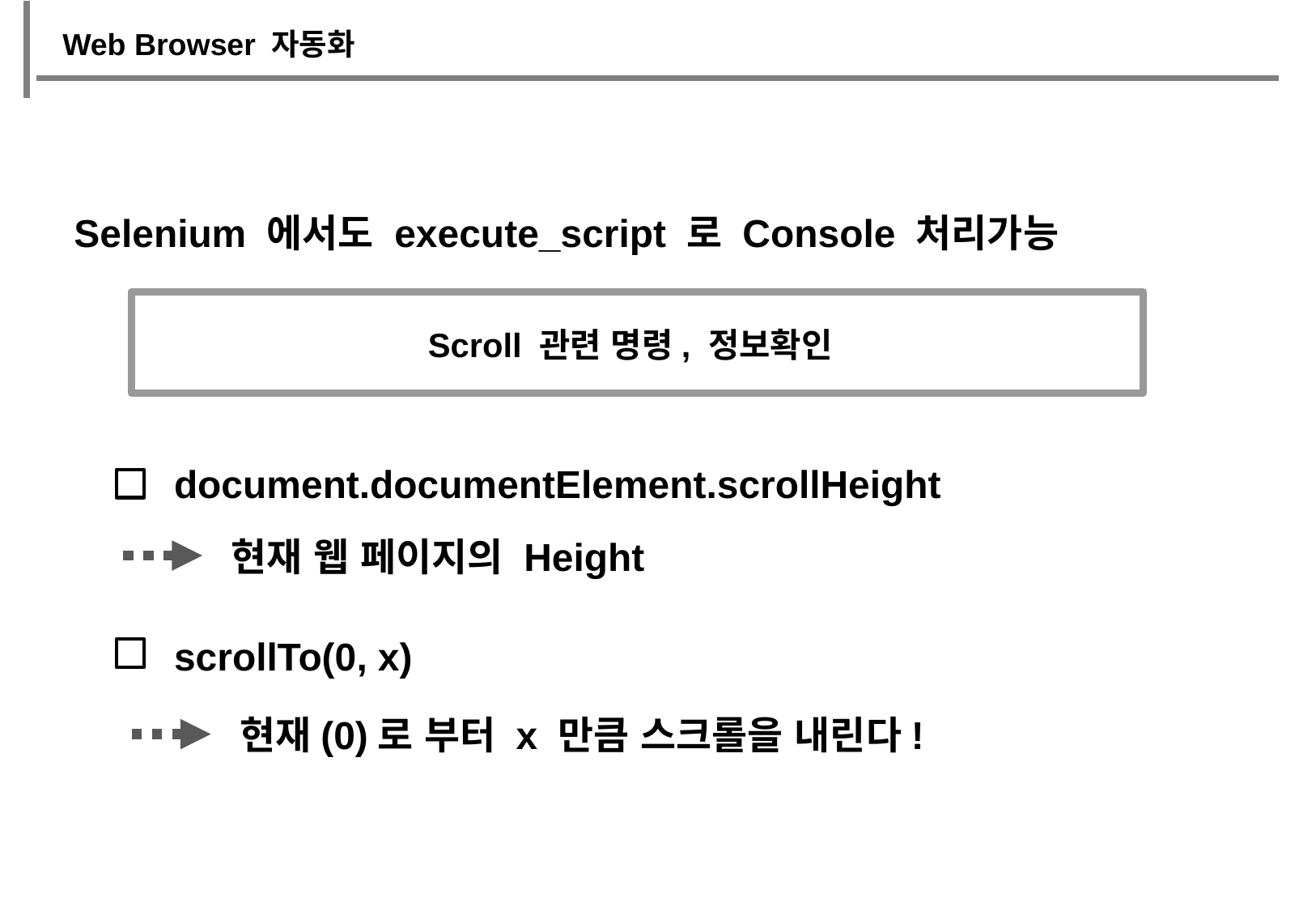

Web Browser 자동화

Selenium 에서도 execute_script 로 Console 처리가능

Scroll 관련 명령, 정보확인
document.documentElement.scrollHeight

현재 웹 페이지의 Height
scrollTo(0, x)

현재(0)로 부터 x 만큼 스크롤을 내린다!